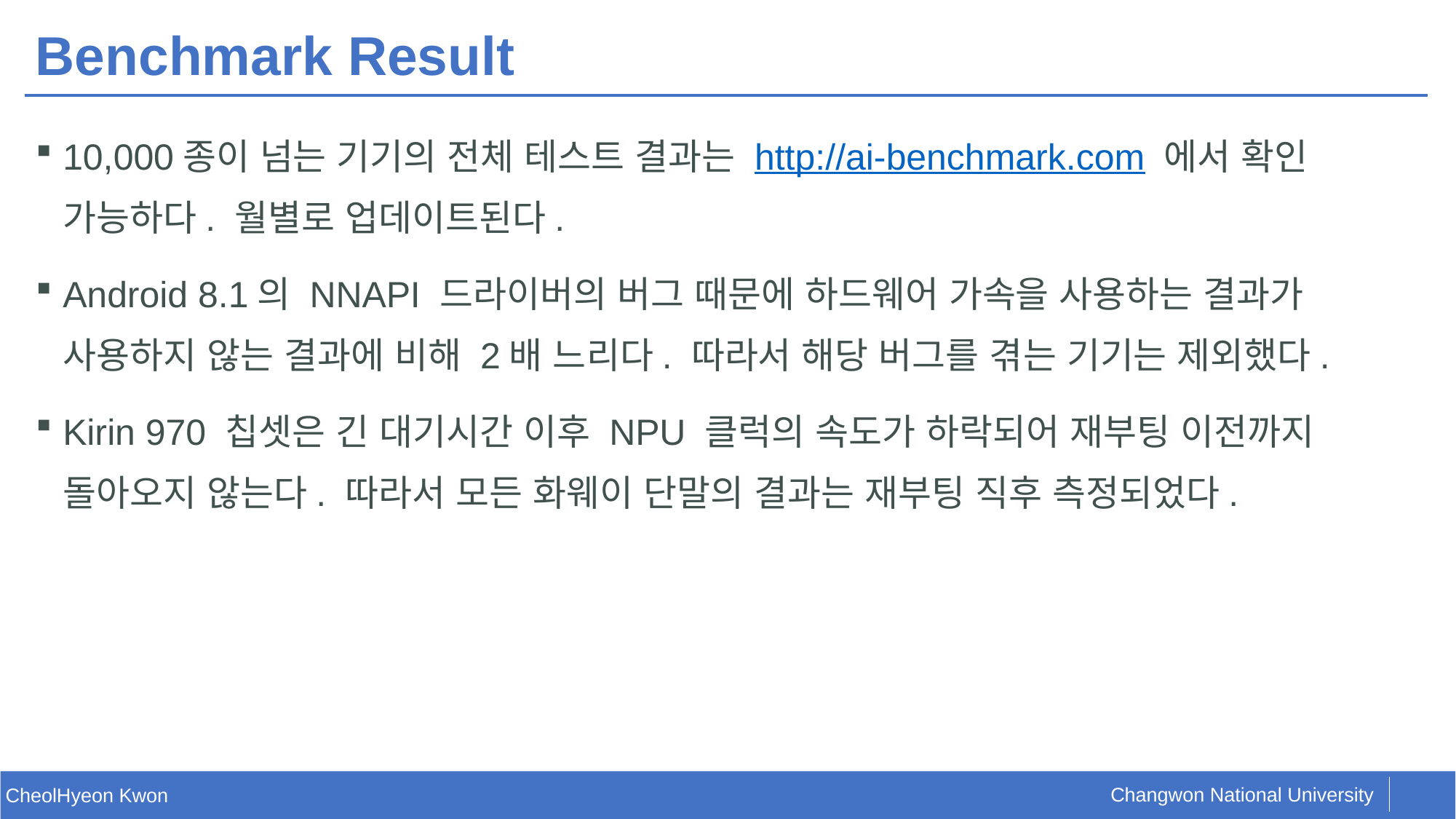

# Benchmark Result
10,000종이 넘는 기기의 전체 테스트 결과는 http://ai-benchmark.com 에서 확인 가능하다. 월별로 업데이트된다.
Android 8.1의 NNAPI 드라이버의 버그 때문에 하드웨어 가속을 사용하는 결과가 사용하지 않는 결과에 비해 2배 느리다. 따라서 해당 버그를 겪는 기기는 제외했다.
Kirin 970 칩셋은 긴 대기시간 이후 NPU 클럭의 속도가 하락되어 재부팅 이전까지 돌아오지 않는다. 따라서 모든 화웨이 단말의 결과는 재부팅 직후 측정되었다.